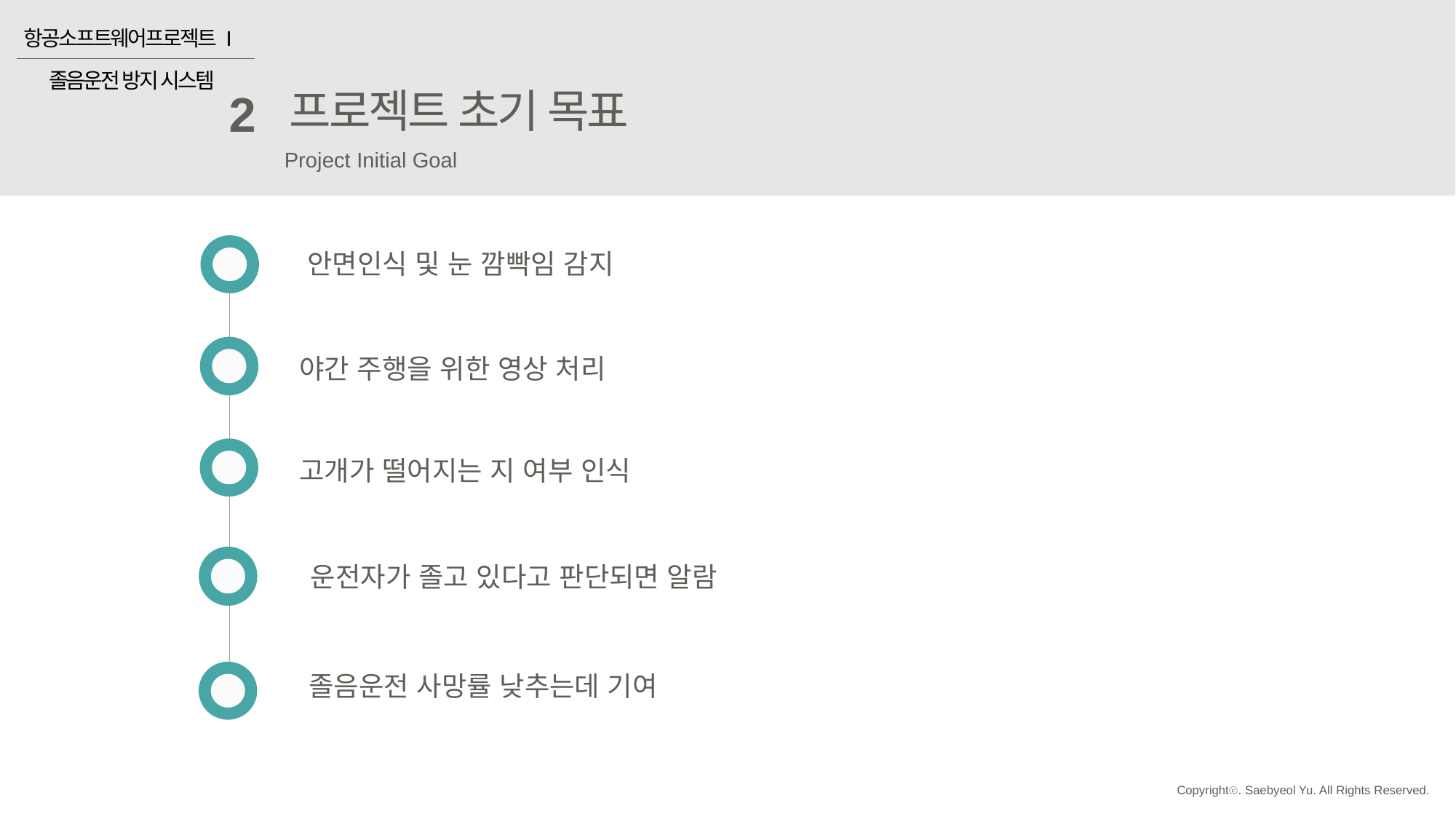

항공소프트웨어프로젝트 I
졸음운전 방지 시스템
프로젝트 초기 목표
2
Project Initial Goal

안면인식 및 눈 깜빡임 감지

야간 주행을 위한 영상 처리
고개가 떨어지는 지 여부 인식
운전자가 졸고 있다고 판단되면 알람
졸음운전 사망률 낮추는데 기여